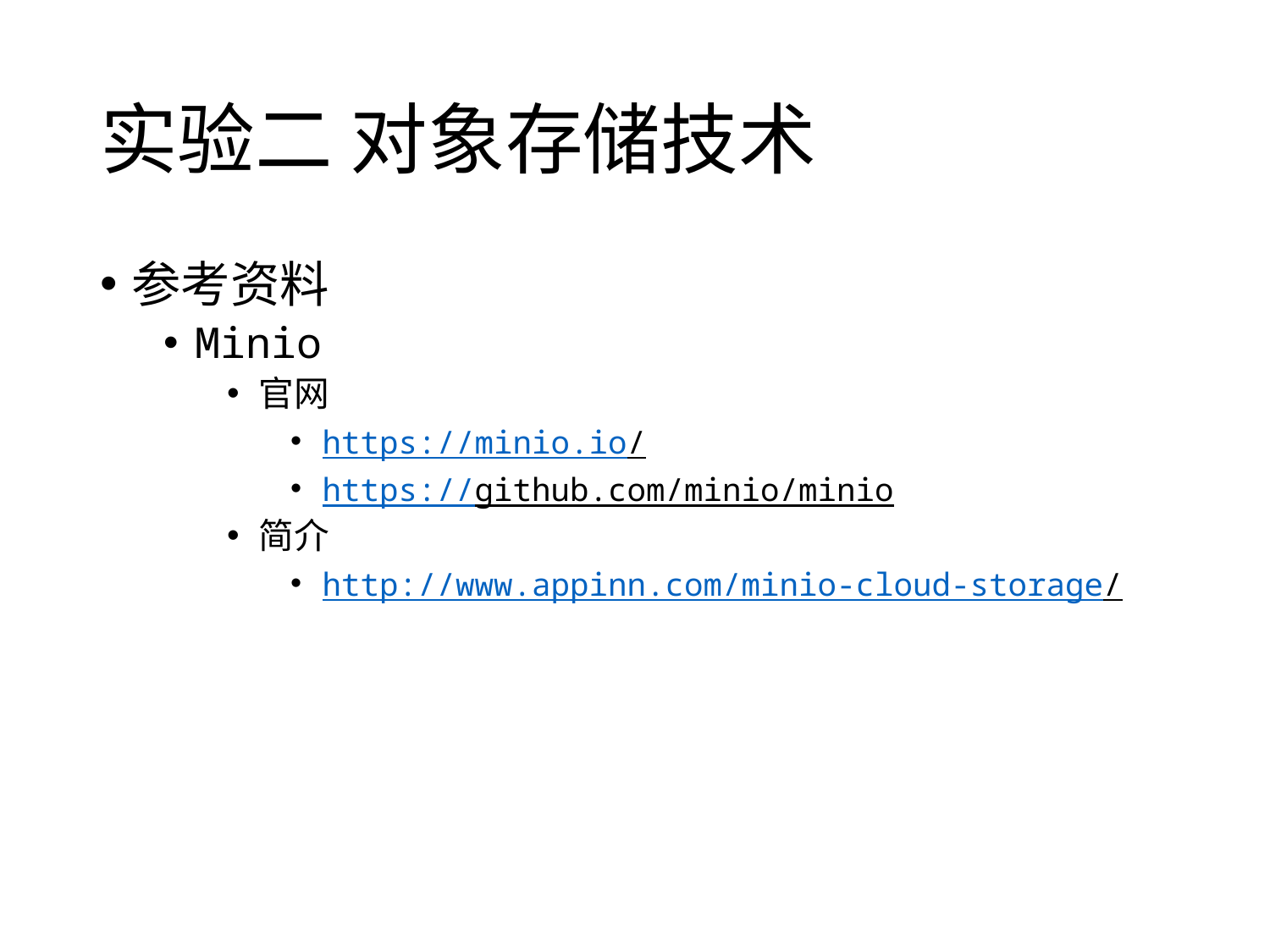

# 实验二 对象存储技术
参考资料
Minio
官网
https://minio.io/
https://github.com/minio/minio
简介
http://www.appinn.com/minio-cloud-storage/